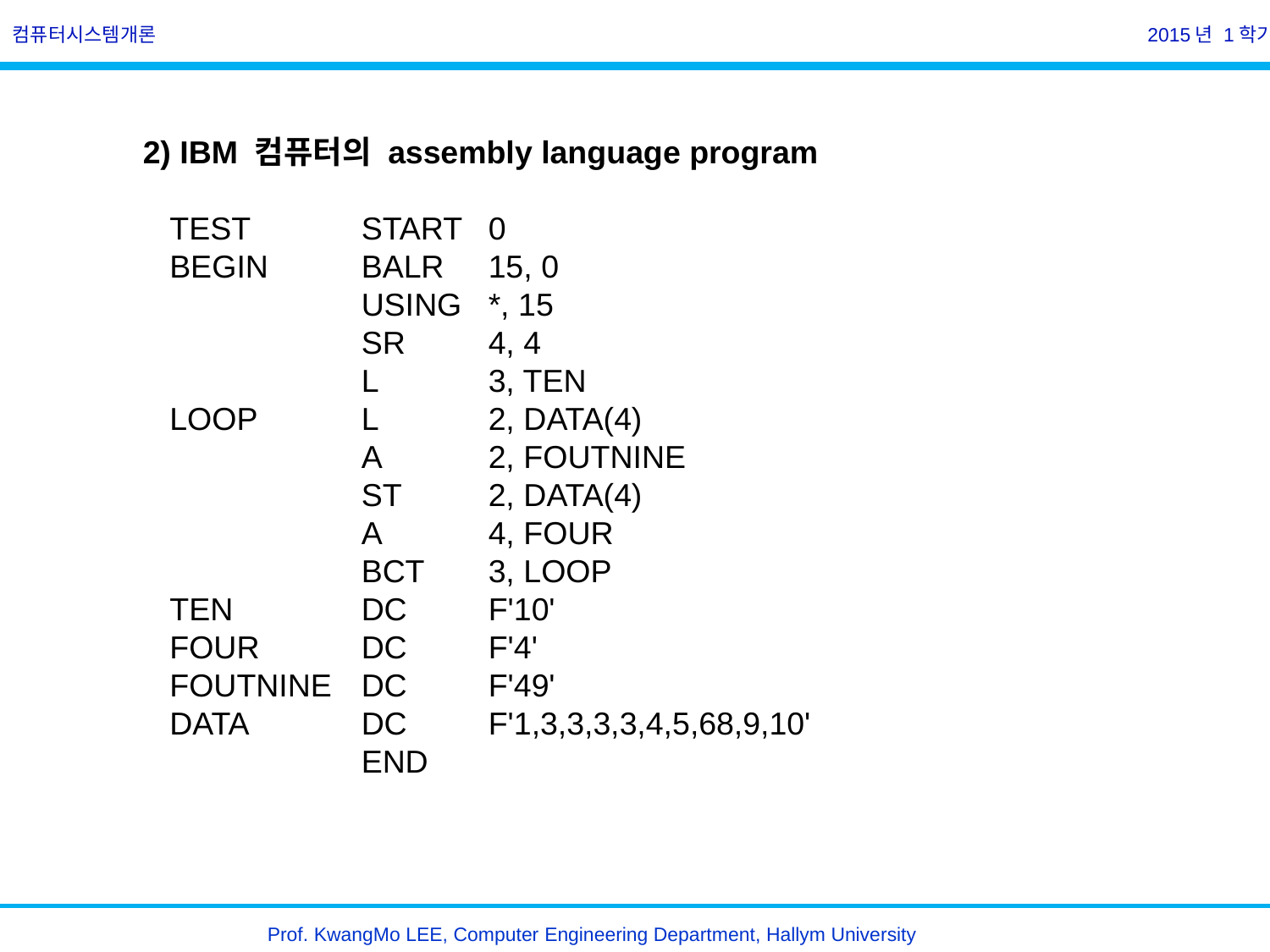

컴퓨터시스템개론
2015년 1학기
    2) IBM 컴퓨터의 assembly language program

       TEST	START	0
       BEGIN       	BALR    	15, 0
                      	USING  	*, 15
                      	SR       	4, 4
                      	L         	3, TEN
       LOOP        	L         	2, DATA(4)
                      	A        	2, FOUTNINE
                      	ST       	2, DATA(4)
                      	A        	4, FOUR
                      	BCT     	3, LOOP
       TEN         	DC      	F'10'
       FOUR       	DC      	F'4'
       FOUTNINE 	DC      	F'49'
       DATA        	DC      	F'1,3,3,3,3,4,5,68,9,10'
                      	END
Prof. KwangMo LEE, Computer Engineering Department, Hallym University